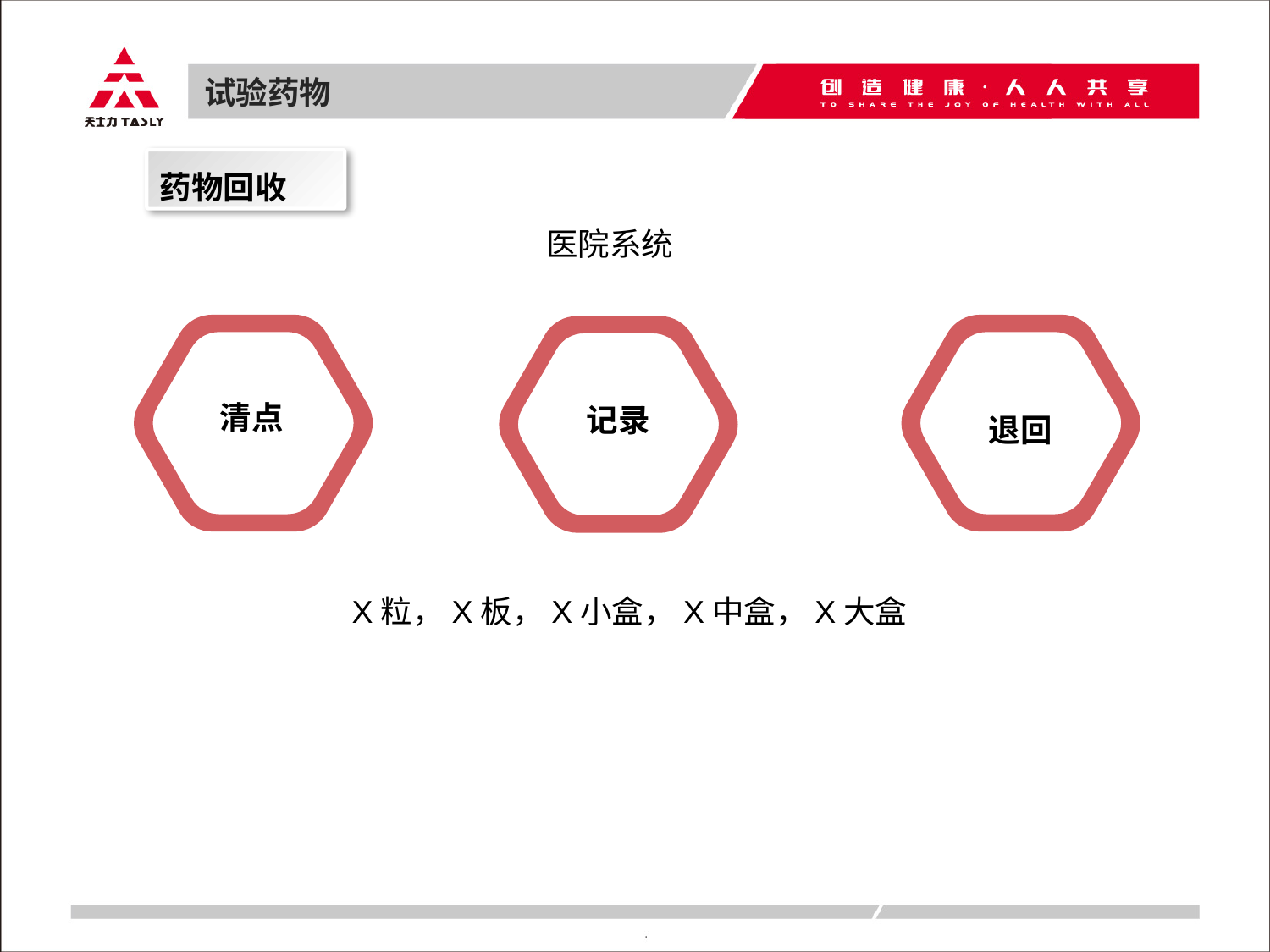

试验药物
药物回收
医院系统

退回
清点
记录
X粒，X板，X小盒，X中盒，X大盒